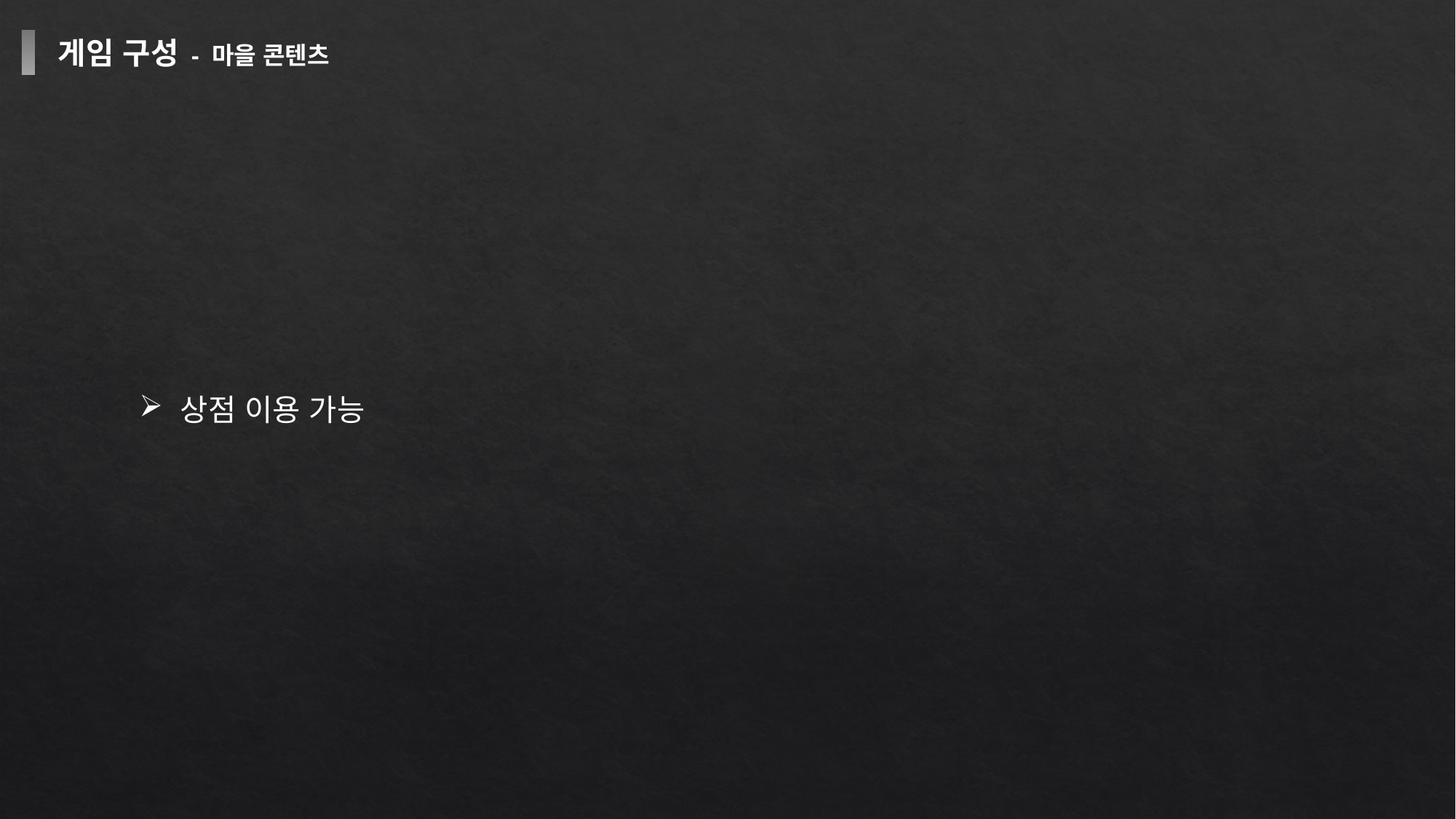

게임 구성 - 마을 콘텐츠

상점 이용 가능